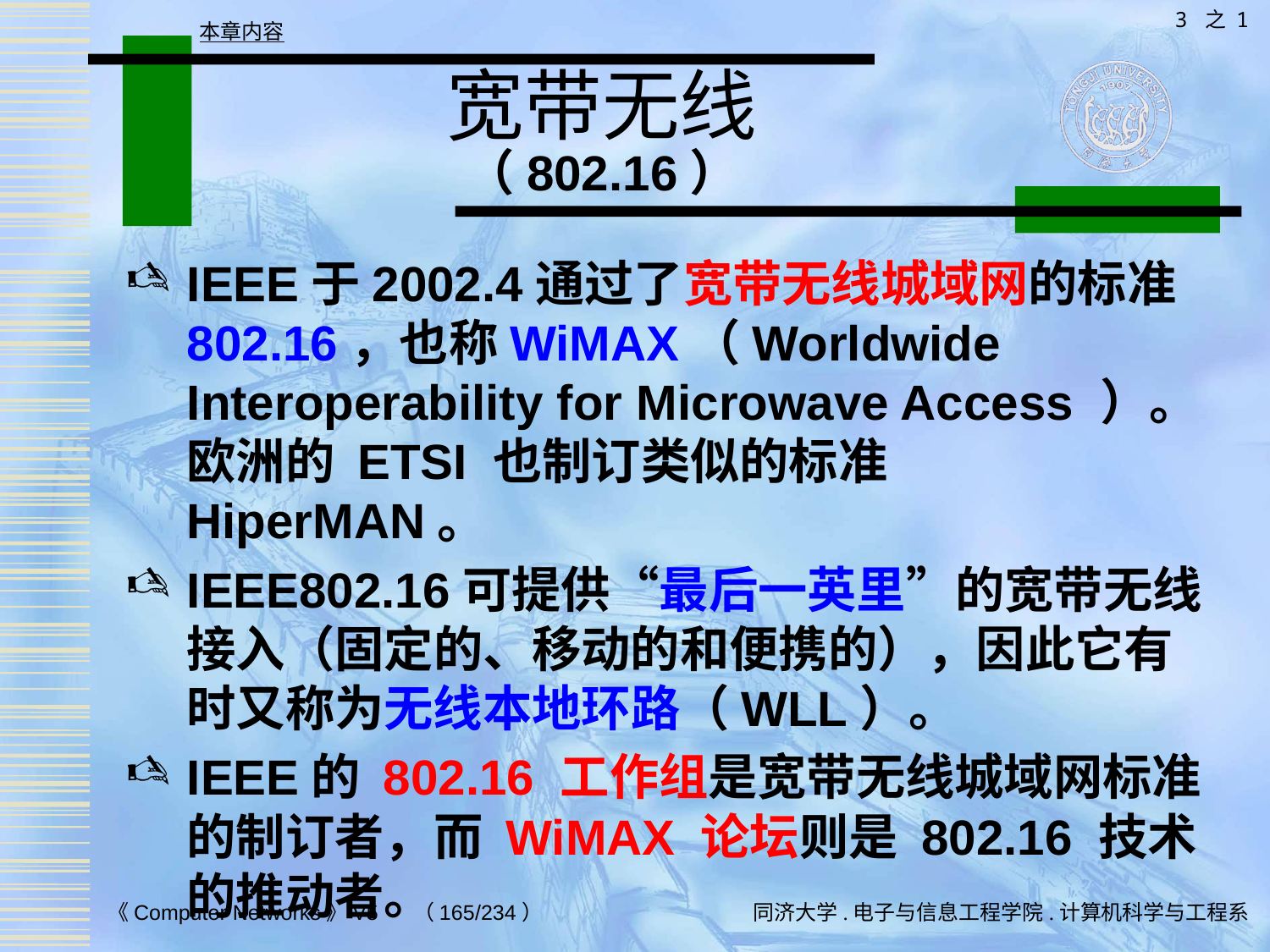

3 之 1
本章内容
# 宽带无线 （802.16）
IEEE于2002.4通过了宽带无线城域网的标准802.16，也称WiMAX（Worldwide Interoperability for Microwave Access ）。欧洲的 ETSI 也制订类似的标准 HiperMAN。
IEEE802.16可提供“最后一英里”的宽带无线接入（固定的、移动的和便携的），因此它有时又称为无线本地环路（WLL）。
IEEE的 802.16 工作组是宽带无线城域网标准的制订者，而 WiMAX 论坛则是 802.16 技术的推动者。